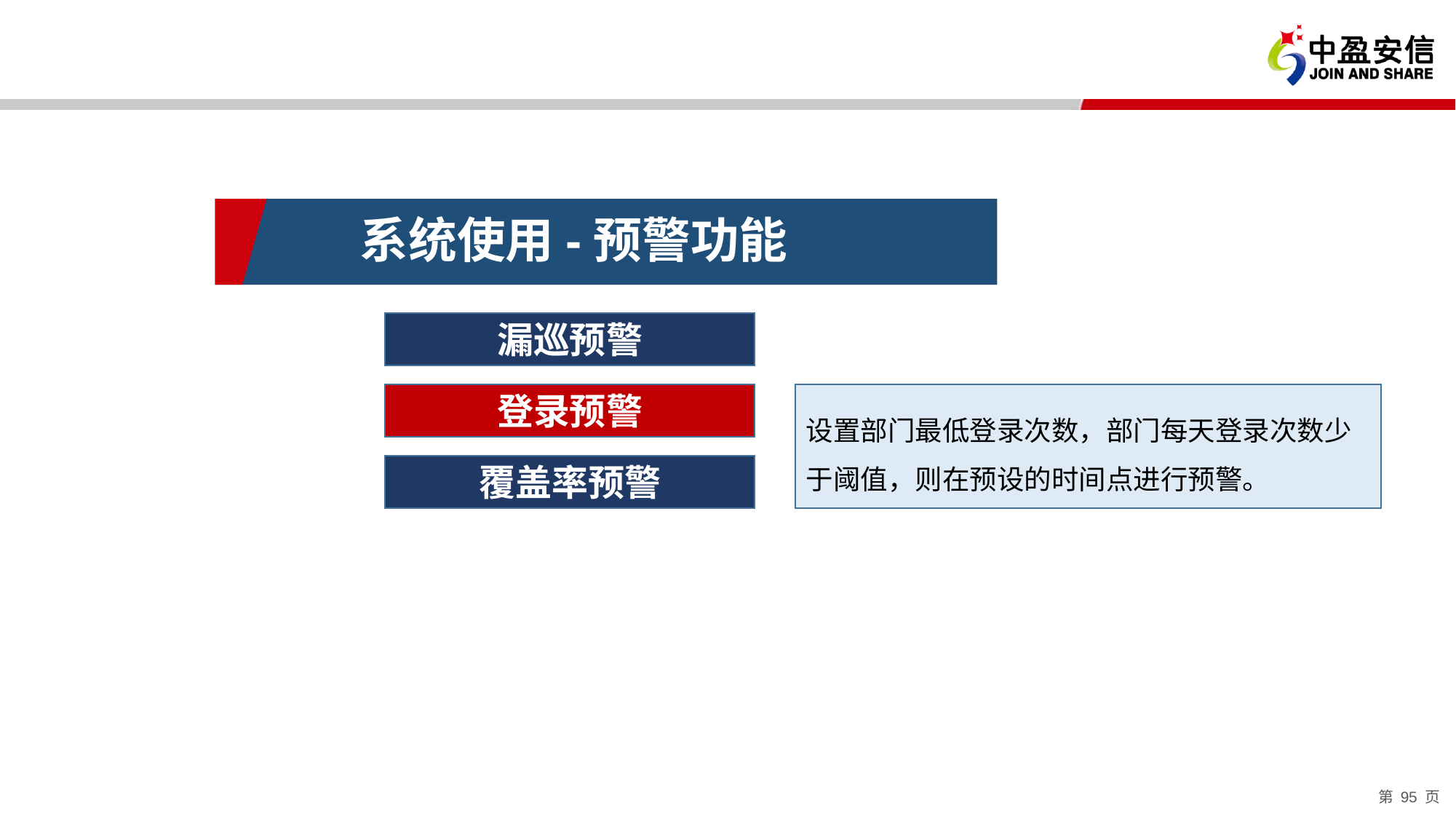

系统使用-预警功能
漏巡预警
设置部门最低登录次数，部门每天登录次数少于阈值，则在预设的时间点进行预警。
登录预警
覆盖率预警